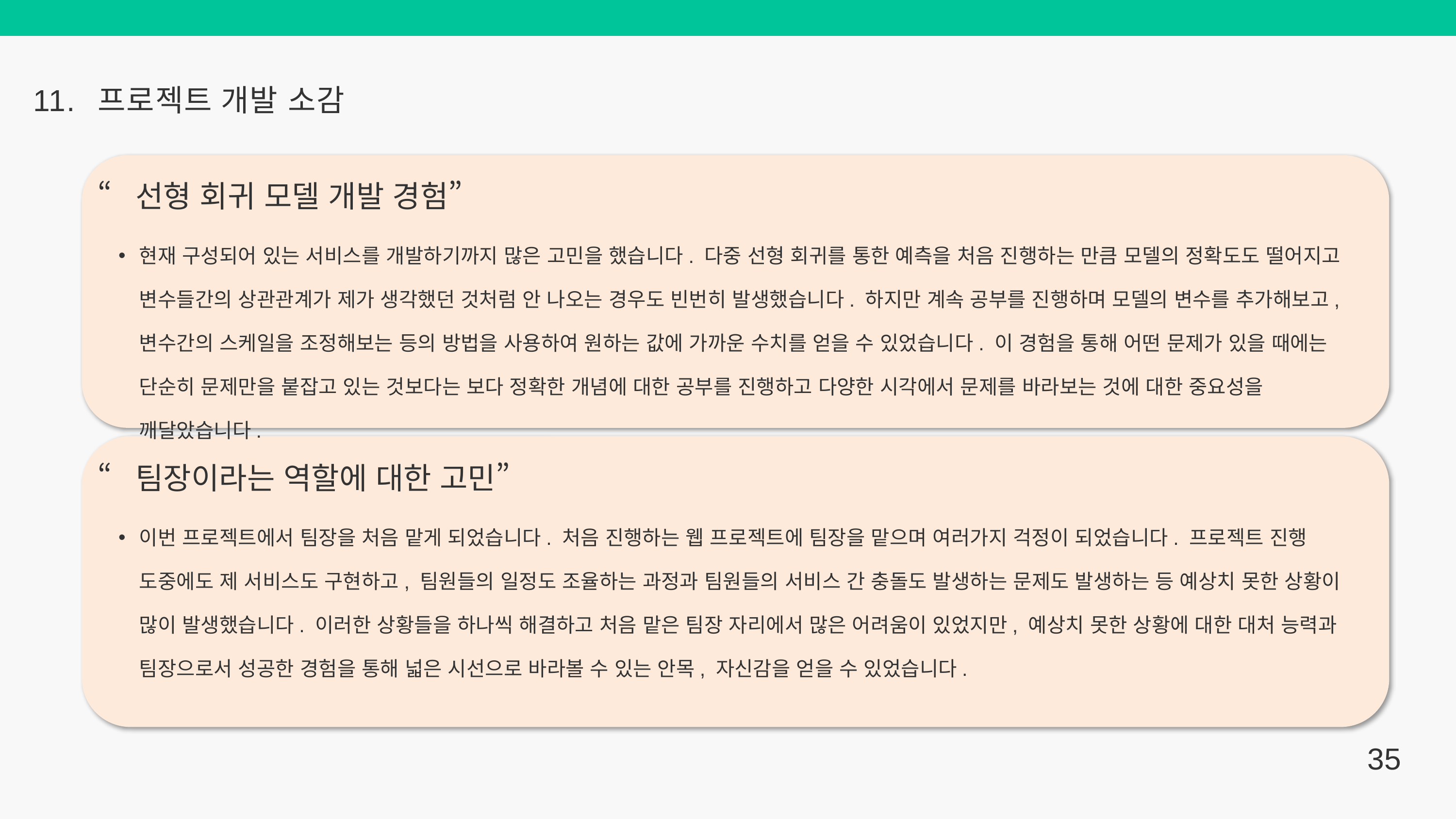

11.
프로젝트 개발 소감

“선형 회귀 모델 개발 경험”
현재 구성되어 있는 서비스를 개발하기까지 많은 고민을 했습니다. 다중 선형 회귀를 통한 예측을 처음 진행하는 만큼 모델의 정확도도 떨어지고 변수들간의 상관관계가 제가 생각했던 것처럼 안 나오는 경우도 빈번히 발생했습니다. 하지만 계속 공부를 진행하며 모델의 변수를 추가해보고, 변수간의 스케일을 조정해보는 등의 방법을 사용하여 원하는 값에 가까운 수치를 얻을 수 있었습니다. 이 경험을 통해 어떤 문제가 있을 때에는 단순히 문제만을 붙잡고 있는 것보다는 보다 정확한 개념에 대한 공부를 진행하고 다양한 시각에서 문제를 바라보는 것에 대한 중요성을 깨달았습니다.

“팀장이라는 역할에 대한 고민”
이번 프로젝트에서 팀장을 처음 맡게 되었습니다. 처음 진행하는 웹 프로젝트에 팀장을 맡으며 여러가지 걱정이 되었습니다. 프로젝트 진행 도중에도 제 서비스도 구현하고, 팀원들의 일정도 조율하는 과정과 팀원들의 서비스 간 충돌도 발생하는 문제도 발생하는 등 예상치 못한 상황이 많이 발생했습니다. 이러한 상황들을 하나씩 해결하고 처음 맡은 팀장 자리에서 많은 어려움이 있었지만, 예상치 못한 상황에 대한 대처 능력과 팀장으로서 성공한 경험을 통해 넓은 시선으로 바라볼 수 있는 안목, 자신감을 얻을 수 있었습니다.
35